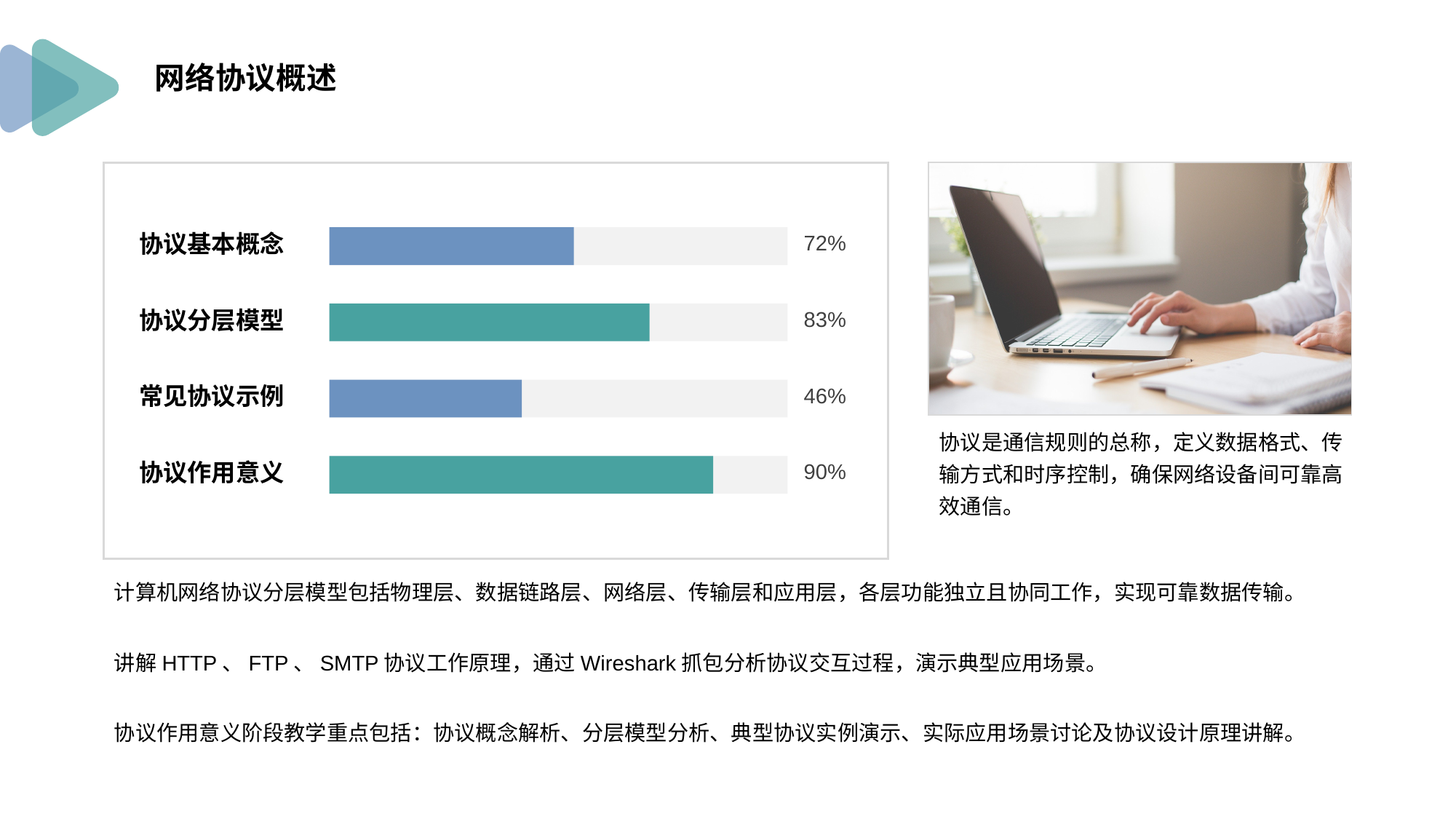

网络协议概述

协议是通信规则的总称，定义数据格式、传输方式和时序控制，确保网络设备间可靠高效通信。

协议基本概念
协议分层模型
常见协议示例
协议作用意义
72%
83%
46%
90%

计算机网络协议分层模型包括物理层、数据链路层、网络层、传输层和应用层，各层功能独立且协同工作，实现可靠数据传输。
讲解HTTP、FTP、SMTP协议工作原理，通过Wireshark抓包分析协议交互过程，演示典型应用场景。
协议作用意义阶段教学重点包括：协议概念解析、分层模型分析、典型协议实例演示、实际应用场景讨论及协议设计原理讲解。